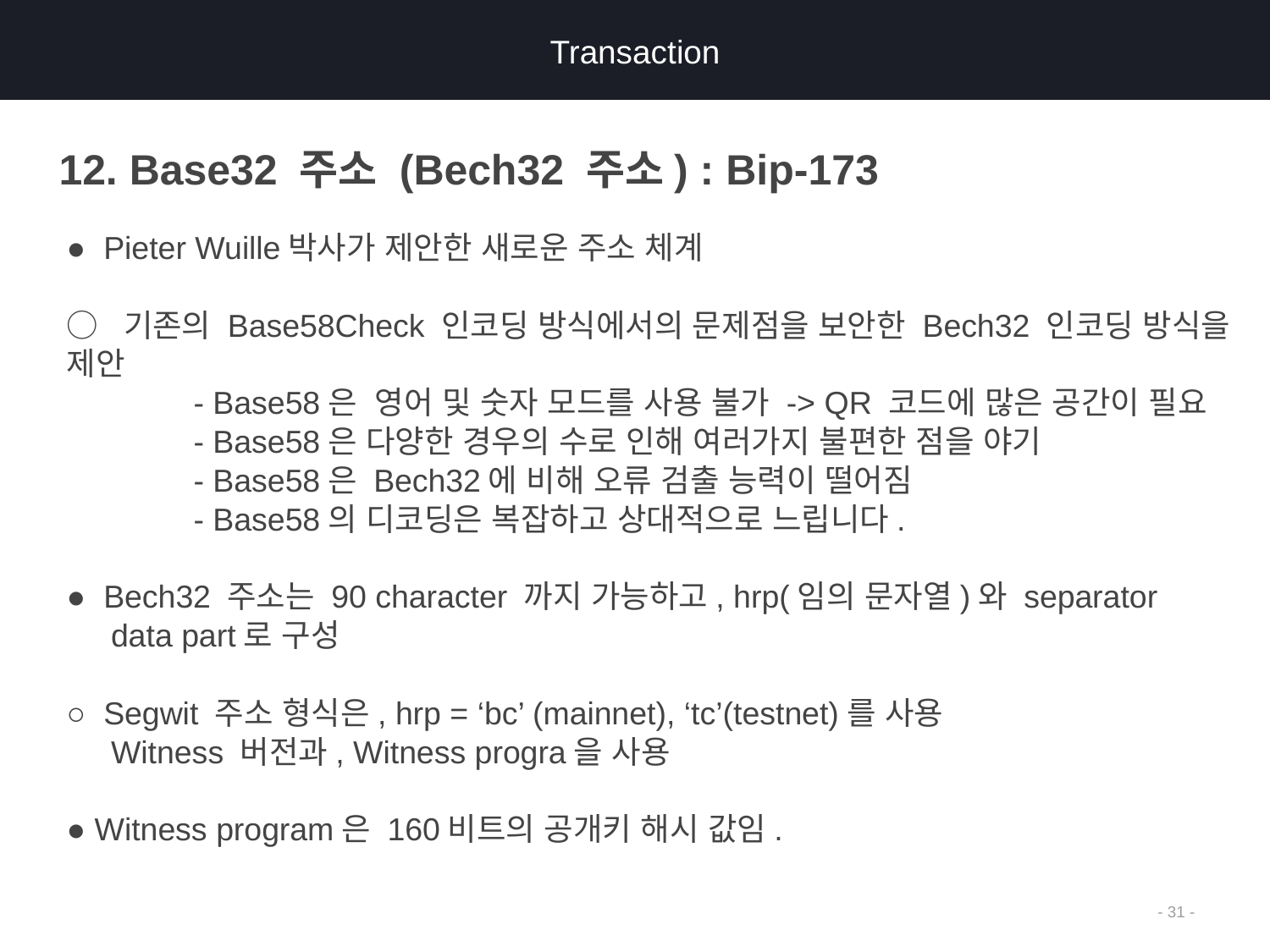

# Transaction
12. Base32 주소 (Bech32 주소) : Bip-173
●  Pieter Wuille박사가 제안한 새로운 주소 체계

○  기존의 Base58Check 인코딩 방식에서의 문제점을 보안한 Bech32 인코딩 방식을 제안
	- Base58은  영어 및 숫자 모드를 사용 불가 -> QR 코드에 많은 공간이 필요
	- Base58은 다양한 경우의 수로 인해 여러가지 불편한 점을 야기
	- Base58은 Bech32에 비해 오류 검출 능력이 떨어짐
	- Base58의 디코딩은 복잡하고 상대적으로 느립니다.

●  Bech32 주소는 90 character 까지 가능하고, hrp(임의 문자열)와 separator
     data part로 구성

○  Segwit 주소 형식은, hrp = ‘bc’ (mainnet), ‘tc’(testnet)를 사용
     Witness 버전과, Witness progra을 사용

● Witness program은 160비트의 공개키 해시 값임.
- 31 -